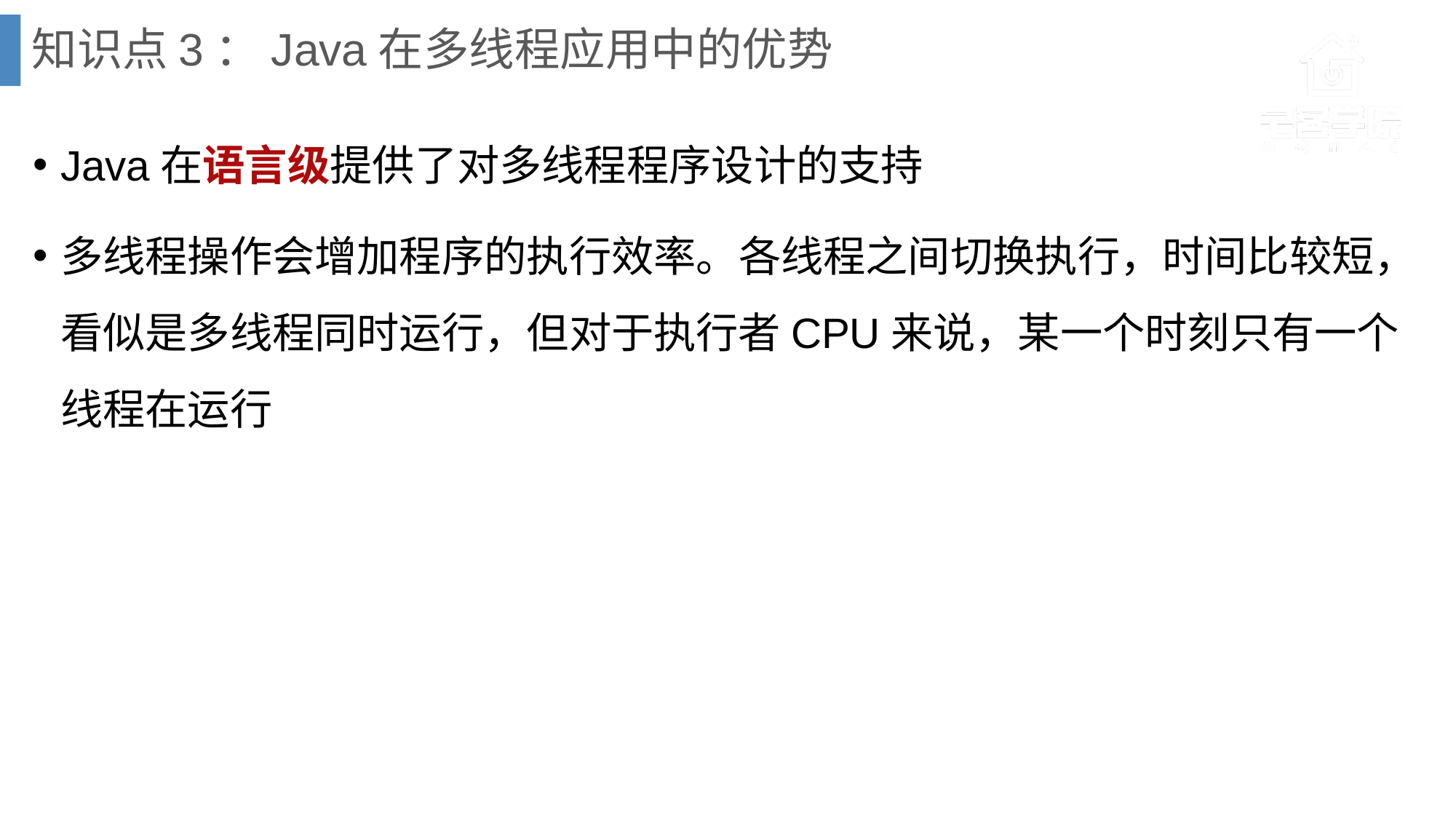

# 知识点3：Java在多线程应用中的优势
Java在语言级提供了对多线程程序设计的支持
多线程操作会增加程序的执行效率。各线程之间切换执行，时间比较短，看似是多线程同时运行，但对于执行者CPU来说，某一个时刻只有一个线程在运行